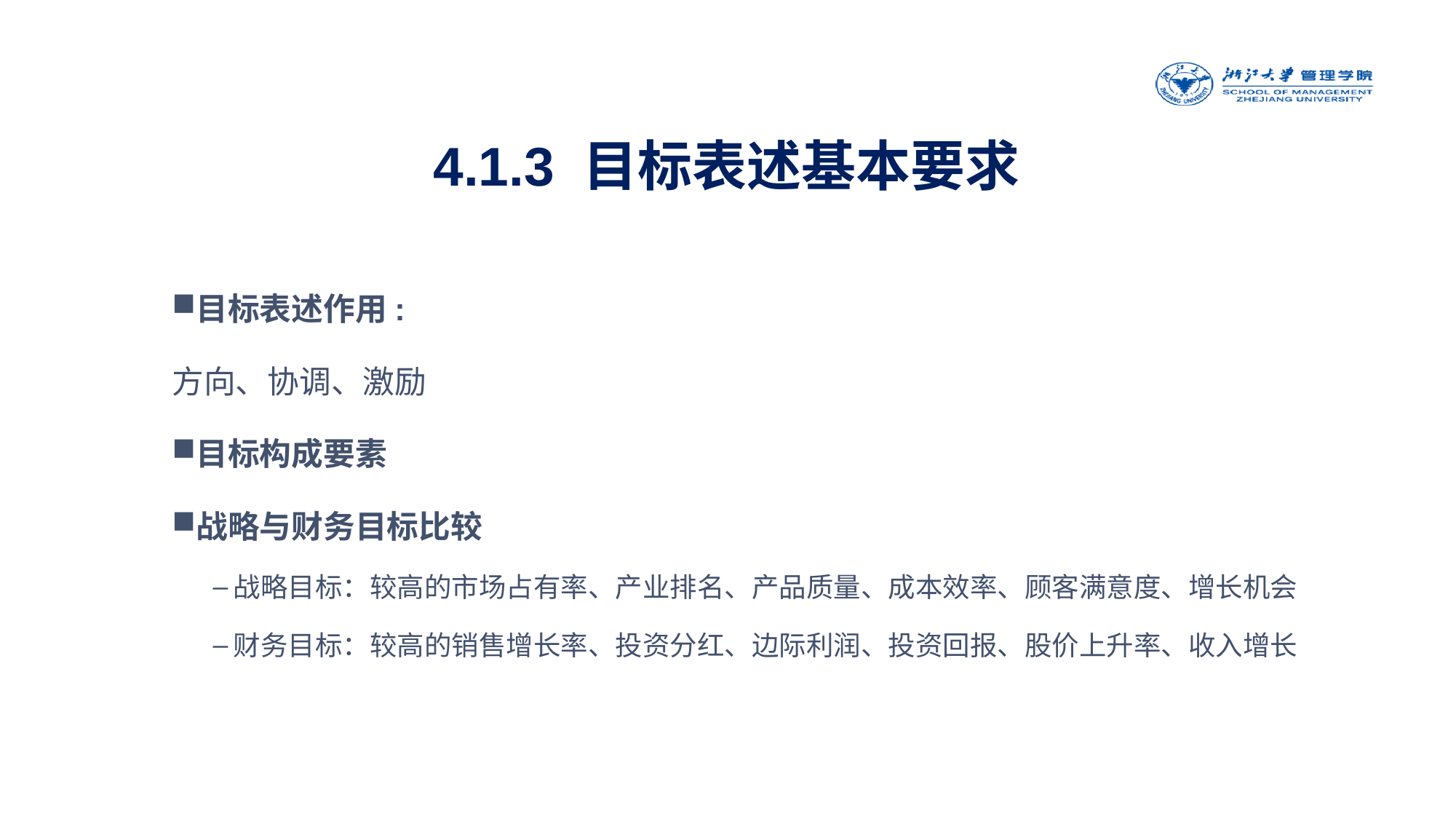

4.1.3 目标表述基本要求
目标表述作用:
方向、协调、激励
目标构成要素
战略与财务目标比较
战略目标：较高的市场占有率、产业排名、产品质量、成本效率、顾客满意度、增长机会
财务目标：较高的销售增长率、投资分红、边际利润、投资回报、股价上升率、收入增长